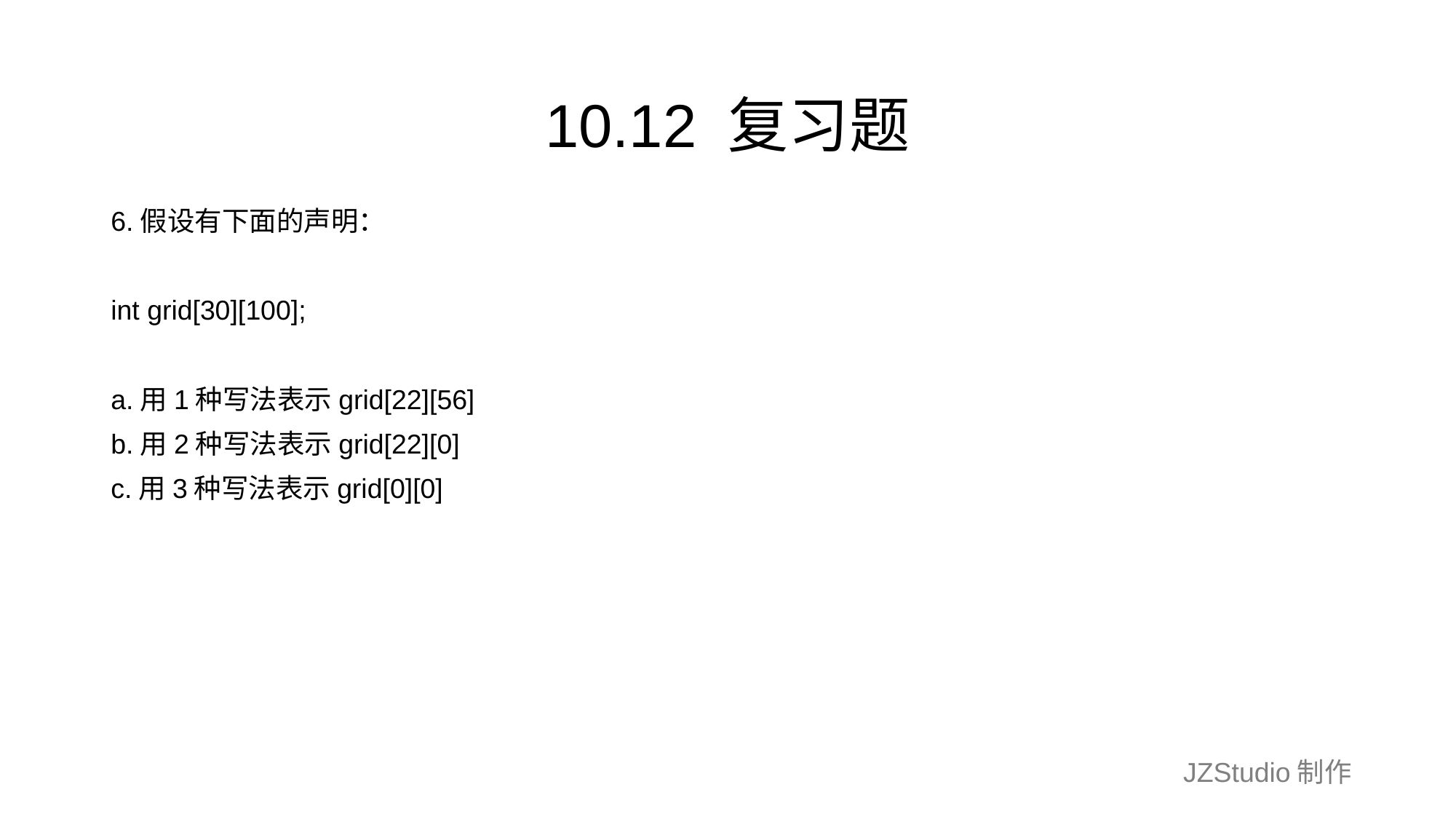

# 10.12 复习题
6.假设有下面的声明：

int grid[30][100];

a.用1种写法表示grid[22][56]
b.用2种写法表示grid[22][0]
c.用3种写法表示grid[0][0]